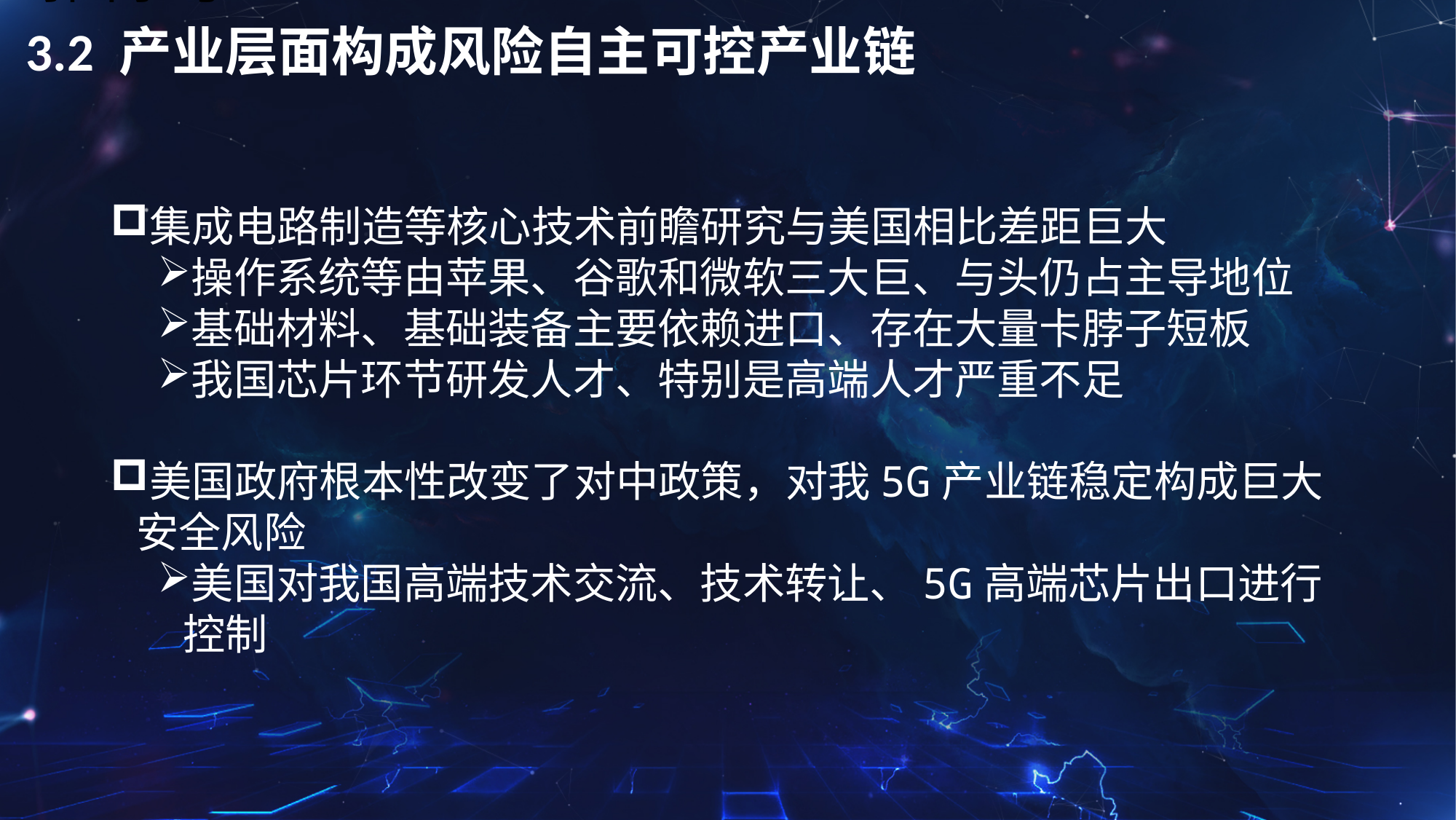

# 3.2 产业层面构成风险自主可控产业链

集成电路制造等核心技术前瞻研究与美国相比差距巨大
操作系统等由苹果、谷歌和微软三大巨、与头仍占主导地位
基础材料、基础装备主要依赖进口、存在大量卡脖子短板
我国芯片环节研发人才、特别是高端人才严重不足

美国政府根本性改变了对中政策，对我5G产业链稳定构成巨大安全风险
美国对我国高端技术交流、技术转让、5G高端芯片出口进行控制